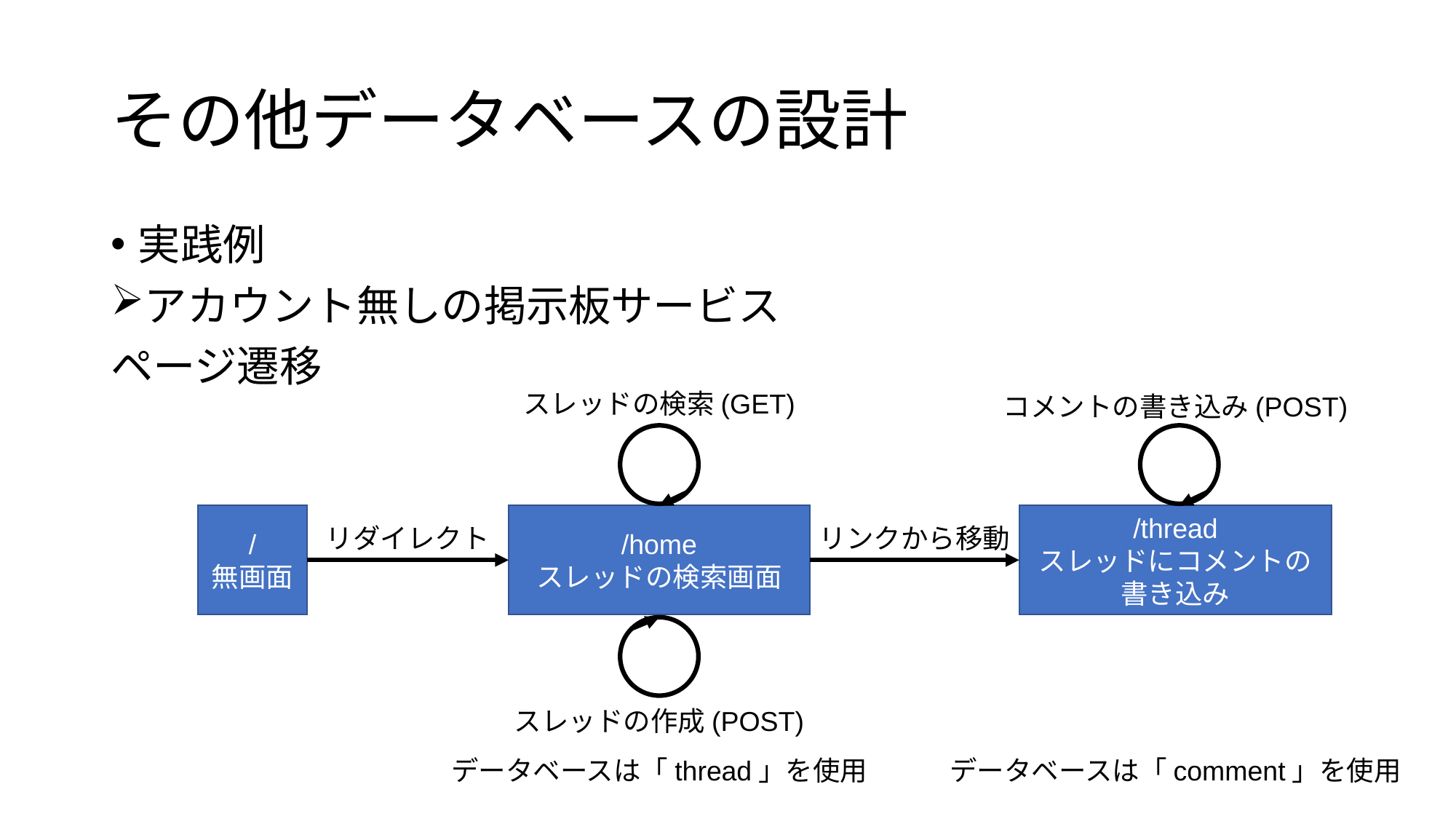

# その他データベースの設計
実践例
アカウント無しの掲示板サービス
ページ遷移
スレッドの検索(GET)
コメントの書き込み(POST)

/
無画面
/home
スレッドの検索画面
/thread
スレッドにコメントの書き込み
リダイレクト
リンクから移動

スレッドの作成(POST)
データベースは「thread」を使用
データベースは「comment」を使用